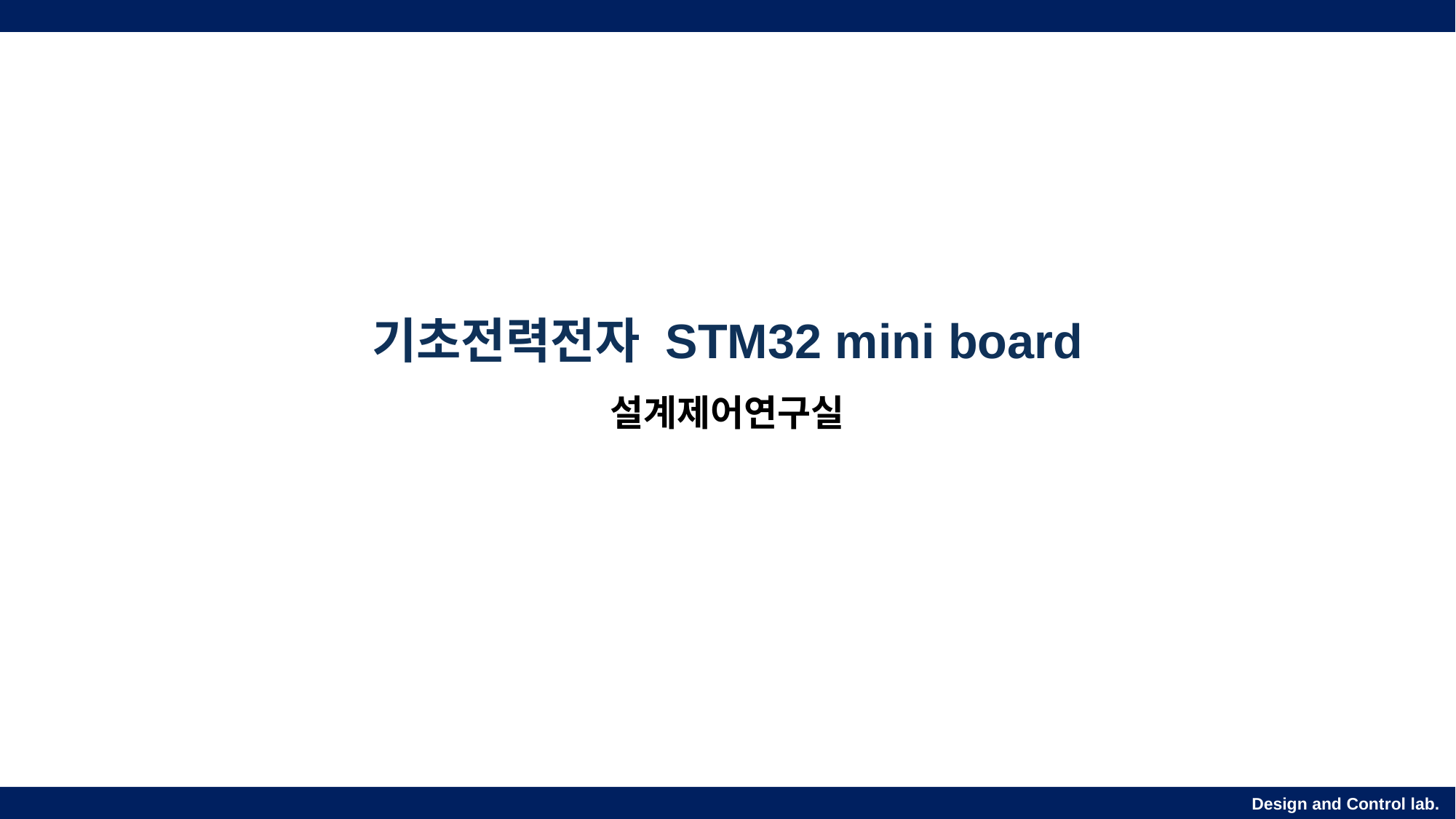

기초전력전자 STM32 mini board
설계제어연구실

Design and Control lab.